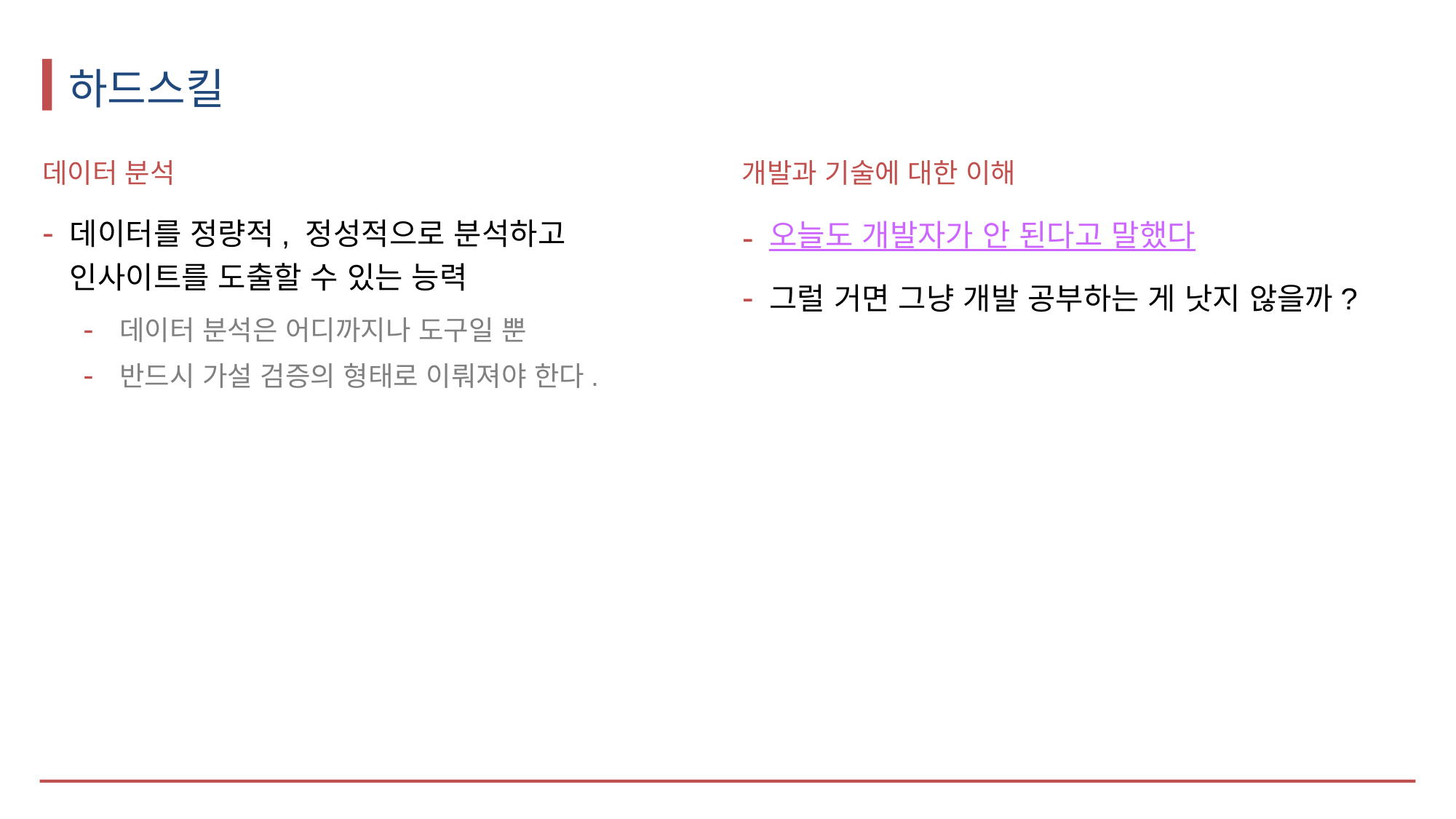

# 하드스킬
데이터 분석
데이터를 정량적, 정성적으로 분석하고 인사이트를 도출할 수 있는 능력
데이터 분석은 어디까지나 도구일 뿐
반드시 가설 검증의 형태로 이뤄져야 한다.
개발과 기술에 대한 이해
오늘도 개발자가 안 된다고 말했다
그럴 거면 그냥 개발 공부하는 게 낫지 않을까?